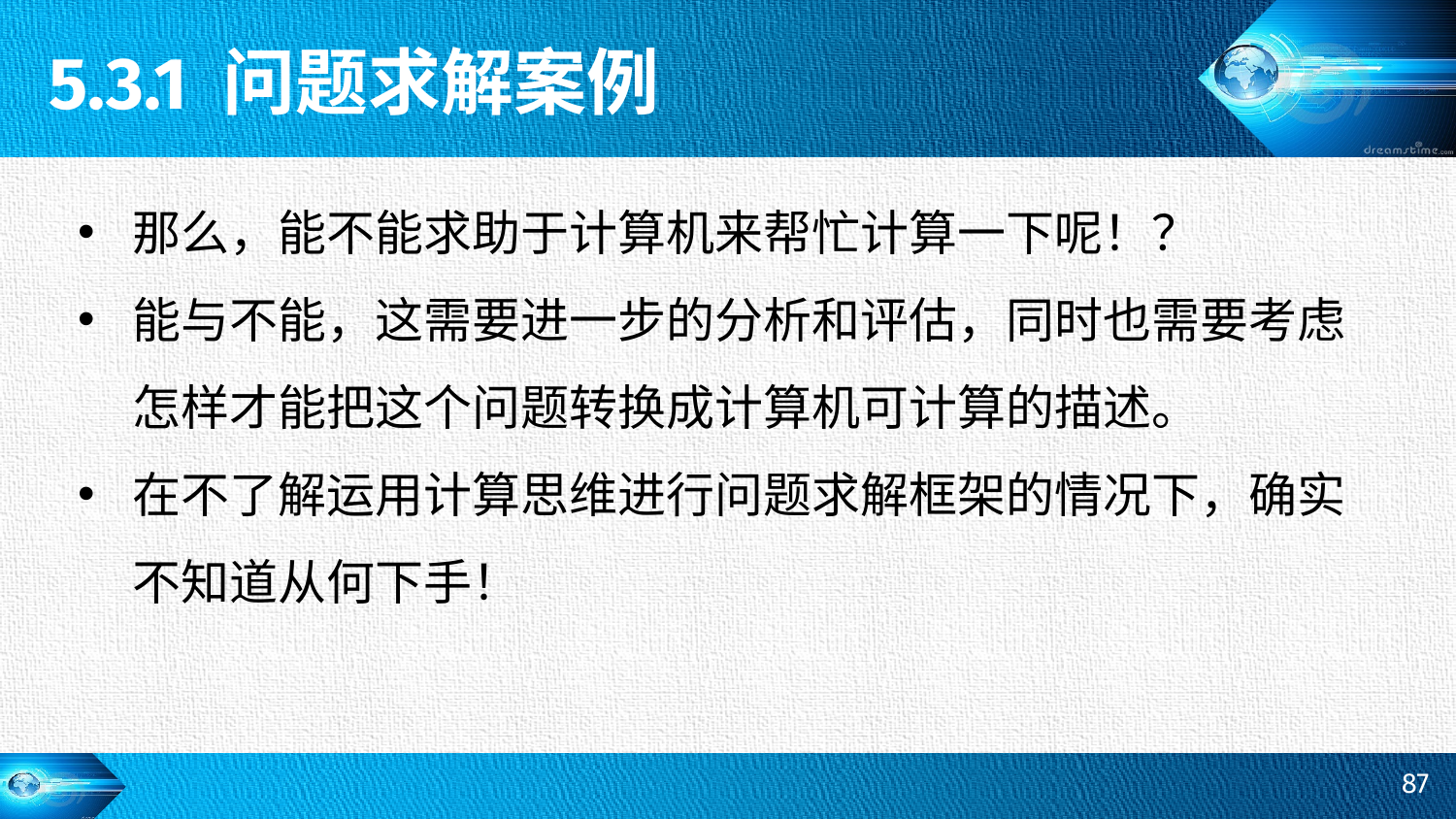

5.3.1 问题求解案例
那么，能不能求助于计算机来帮忙计算一下呢！？
能与不能，这需要进一步的分析和评估，同时也需要考虑怎样才能把这个问题转换成计算机可计算的描述。
在不了解运用计算思维进行问题求解框架的情况下，确实不知道从何下手！
87